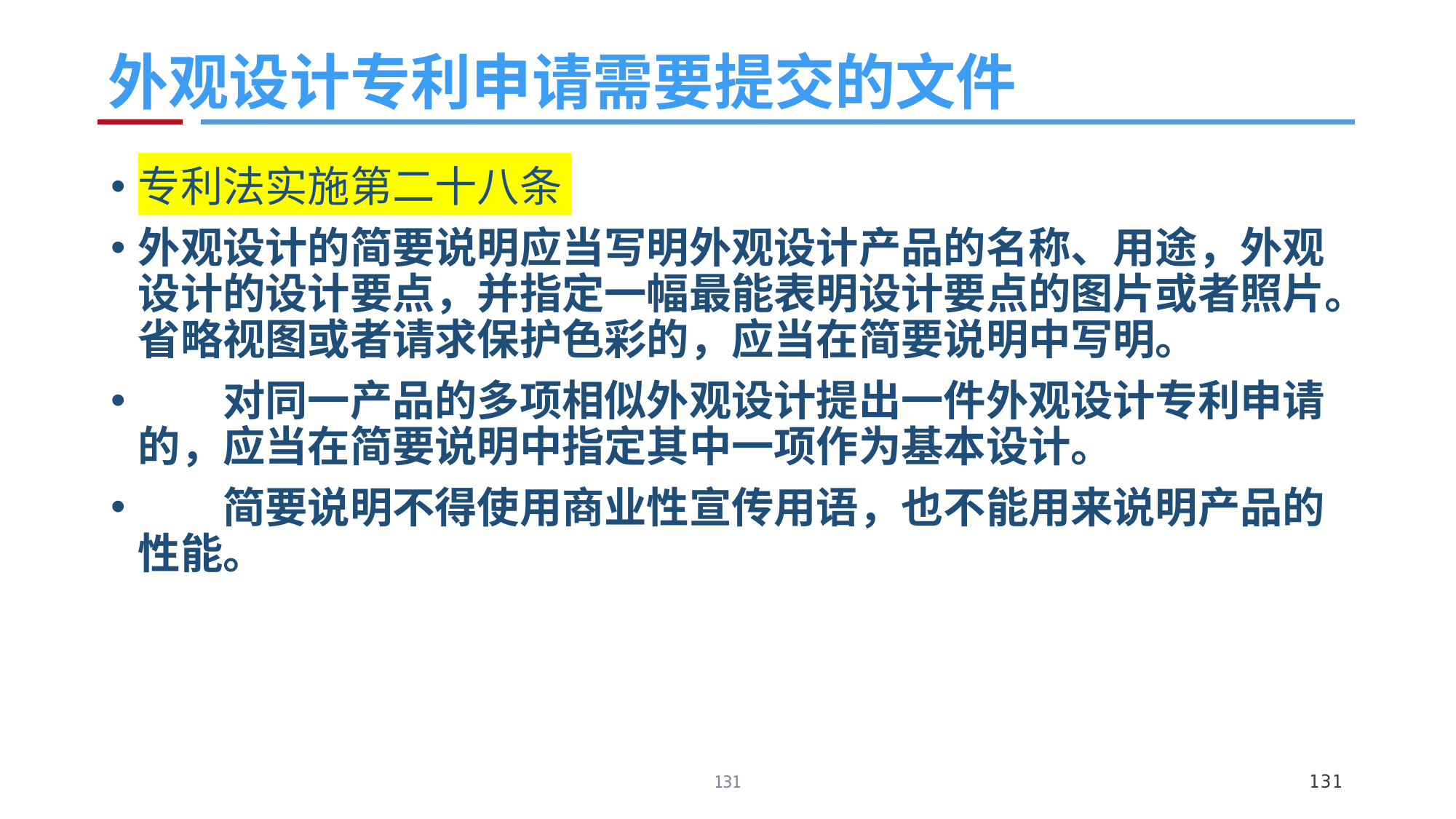

# 外观设计专利申请需要提交的文件
专利法实施第二十八条
外观设计的简要说明应当写明外观设计产品的名称、用途，外观设计的设计要点，并指定一幅最能表明设计要点的图片或者照片。省略视图或者请求保护色彩的，应当在简要说明中写明。
　　对同一产品的多项相似外观设计提出一件外观设计专利申请的，应当在简要说明中指定其中一项作为基本设计。
　　简要说明不得使用商业性宣传用语，也不能用来说明产品的性能。
131
131